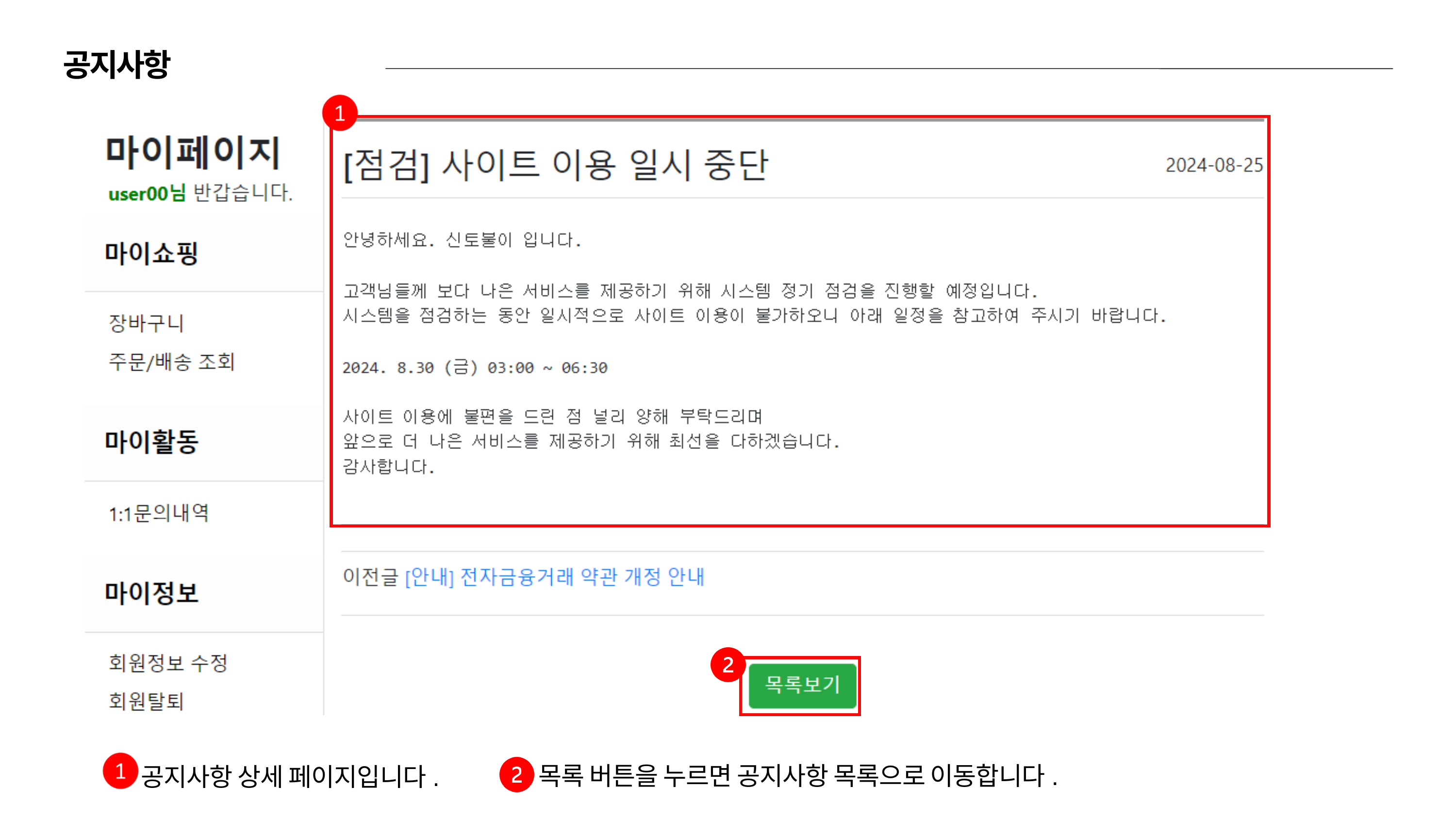

공지사항

목록 버튼을 누르면 공지사항 목록으로 이동합니다.
공지사항 상세 페이지입니다.